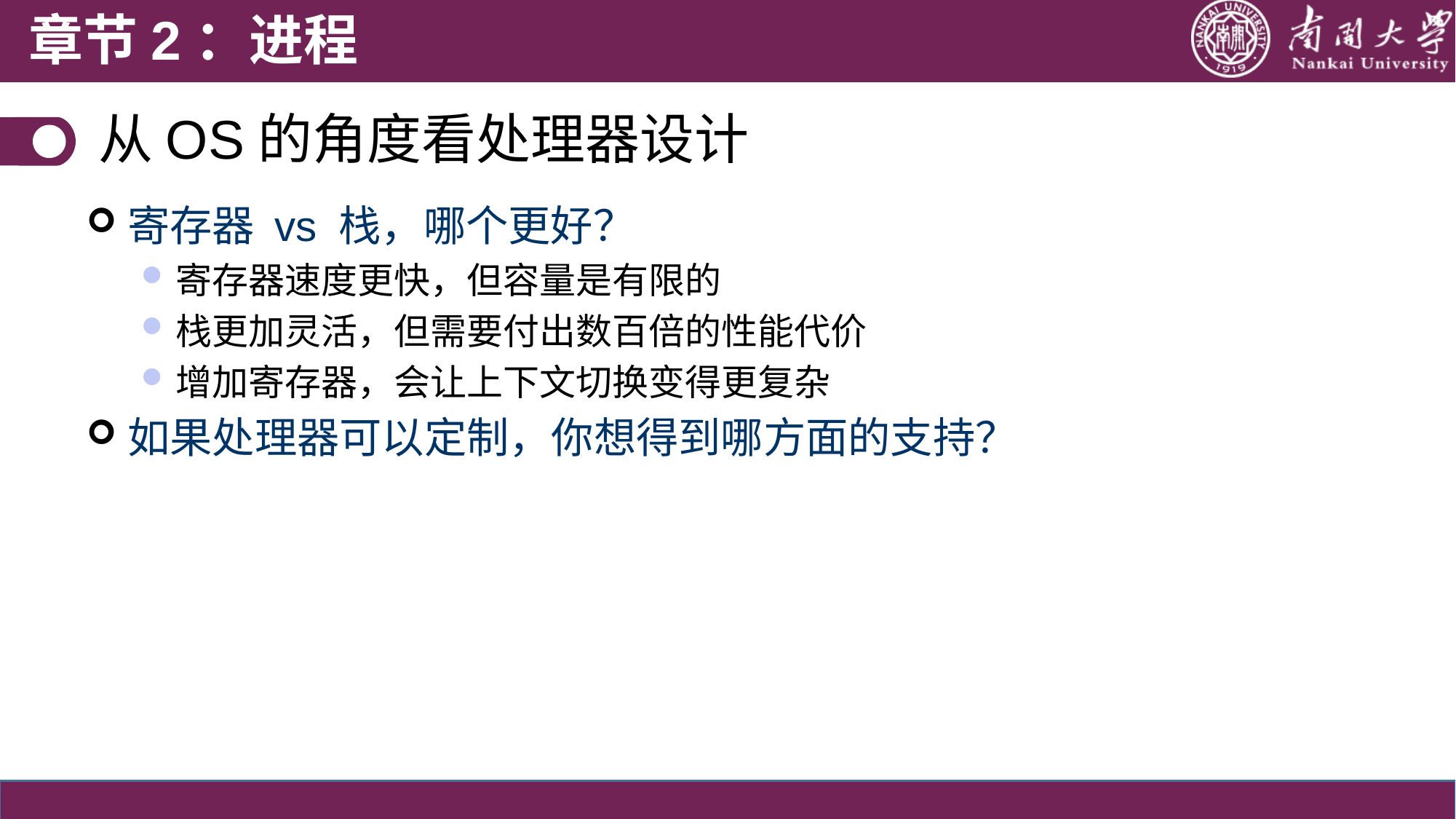

章节2：进程
从OS的角度看处理器设计

寄存器 vs 栈，哪个更好？
寄存器速度更快，但容量是有限的
栈更加灵活，但需要付出数百倍的性能代价
增加寄存器，会让上下文切换变得更复杂
如果处理器可以定制，你想得到哪方面的支持？